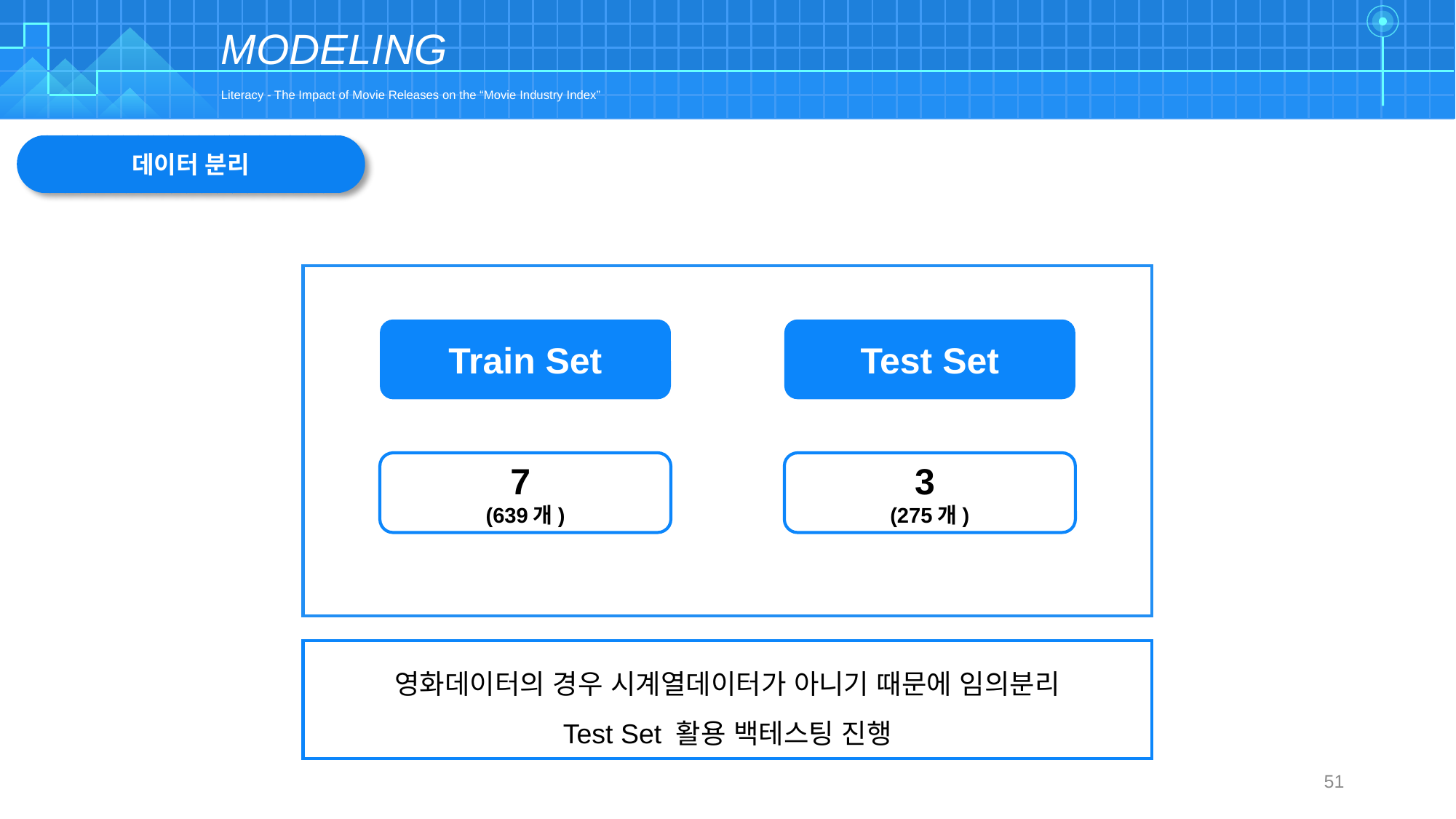

|  |  |  |  |  |  |  |  |  |  |  |  |  |  |  |  |  |  |  |  |  |  |  |  |  |  |  |  |  |  |  |  |  |  |  |  |  |  |  |  |  |  |  |  |  |  |  |  |  |  |  |  |  |  |  |  |  |  |  |  |
| --- | --- | --- | --- | --- | --- | --- | --- | --- | --- | --- | --- | --- | --- | --- | --- | --- | --- | --- | --- | --- | --- | --- | --- | --- | --- | --- | --- | --- | --- | --- | --- | --- | --- | --- | --- | --- | --- | --- | --- | --- | --- | --- | --- | --- | --- | --- | --- | --- | --- | --- | --- | --- | --- | --- | --- | --- | --- | --- | --- |
|  |  |  |  |  |  |  |  |  |  |  |  |  |  |  |  |  |  |  |  |  |  |  |  |  |  |  |  |  |  |  |  |  |  |  |  |  |  |  |  |  |  |  |  |  |  |  |  |  |  |  |  |  |  |  |  |  |  |  |  |
|  |  |  |  |  |  |  |  |  |  |  |  |  |  |  |  |  |  |  |  |  |  |  |  |  |  |  |  |  |  |  |  |  |  |  |  |  |  |  |  |  |  |  |  |  |  |  |  |  |  |  |  |  |  |  |  |  |  |  |  |
|  |  |  |  |  |  |  |  |  |  |  |  |  |  |  |  |  |  |  |  |  |  |  |  |  |  |  |  |  |  |  |  |  |  |  |  |  |  |  |  |  |  |  |  |  |  |  |  |  |  |  |  |  |  |  |  |  |  |  |  |
|  |  |  |  |  |  |  |  |  |  |  |  |  |  |  |  |  |  |  |  |  |  |  |  |  |  |  |  |  |  |  |  |  |  |  |  |  |  |  |  |  |  |  |  |  |  |  |  |  |  |  |  |  |  |  |  |  |  |  |  |

MODELING
Literacy - The Impact of Movie Releases on the “Movie Industry Index”

데이터 분리

Test Set
Train Set
7
(639개)
3
(275개)
영화데이터의 경우 시계열데이터가 아니기 때문에 임의분리
Test Set 활용 백테스팅 진행
51